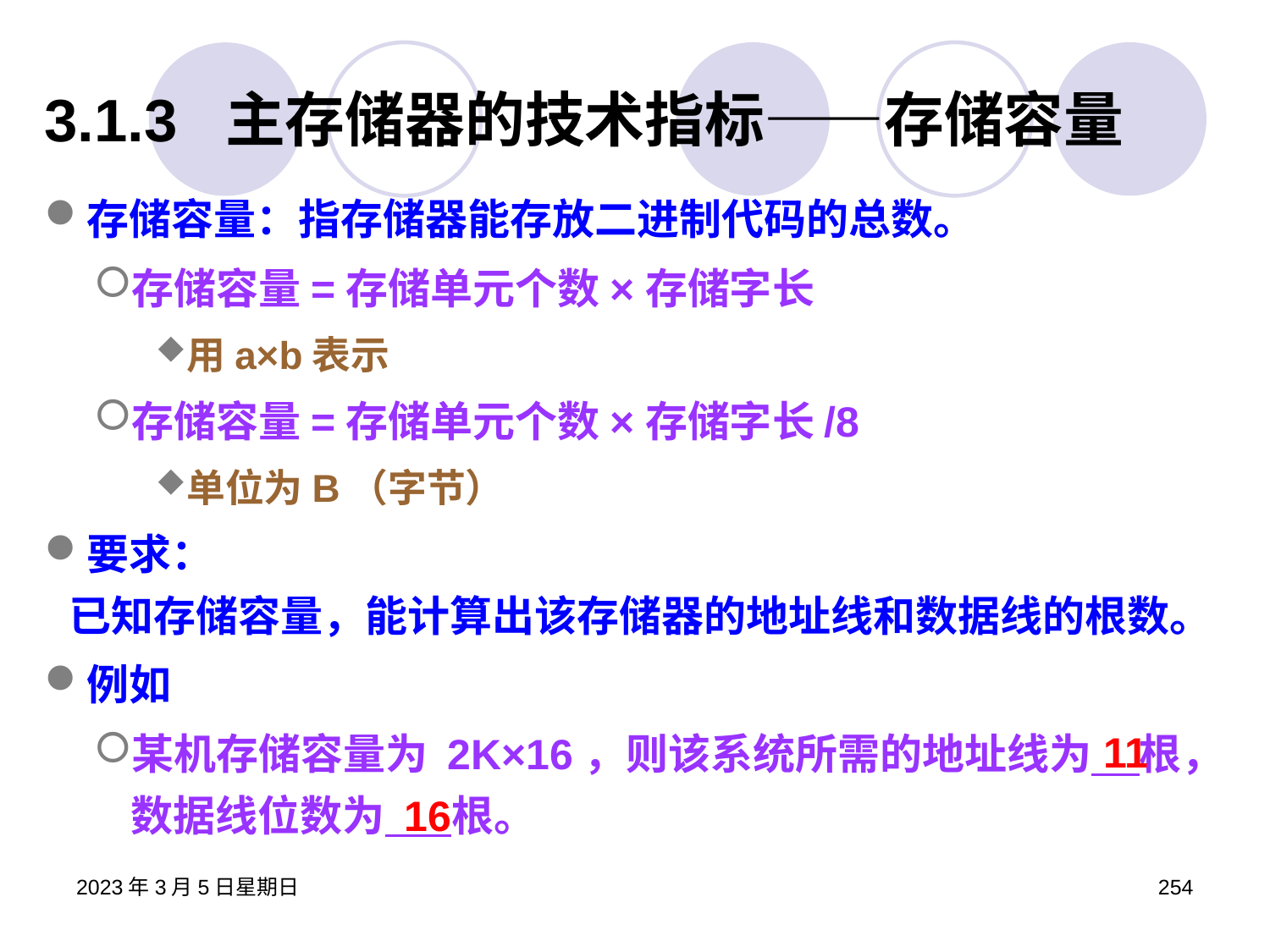

# 3.1.3  主存储器的技术指标——存储容量
存储容量：指存储器能存放二进制代码的总数。
存储容量=存储单元个数×存储字长
用a×b表示
存储容量=存储单元个数×存储字长/8
单位为B（字节）
要求：
已知存储容量，能计算出该存储器的地址线和数据线的根数。
例如
某机存储容量为 2K×16，则该系统所需的地址线为     根，数据线位数为       根。
11
16
2023年3月5日星期日
254